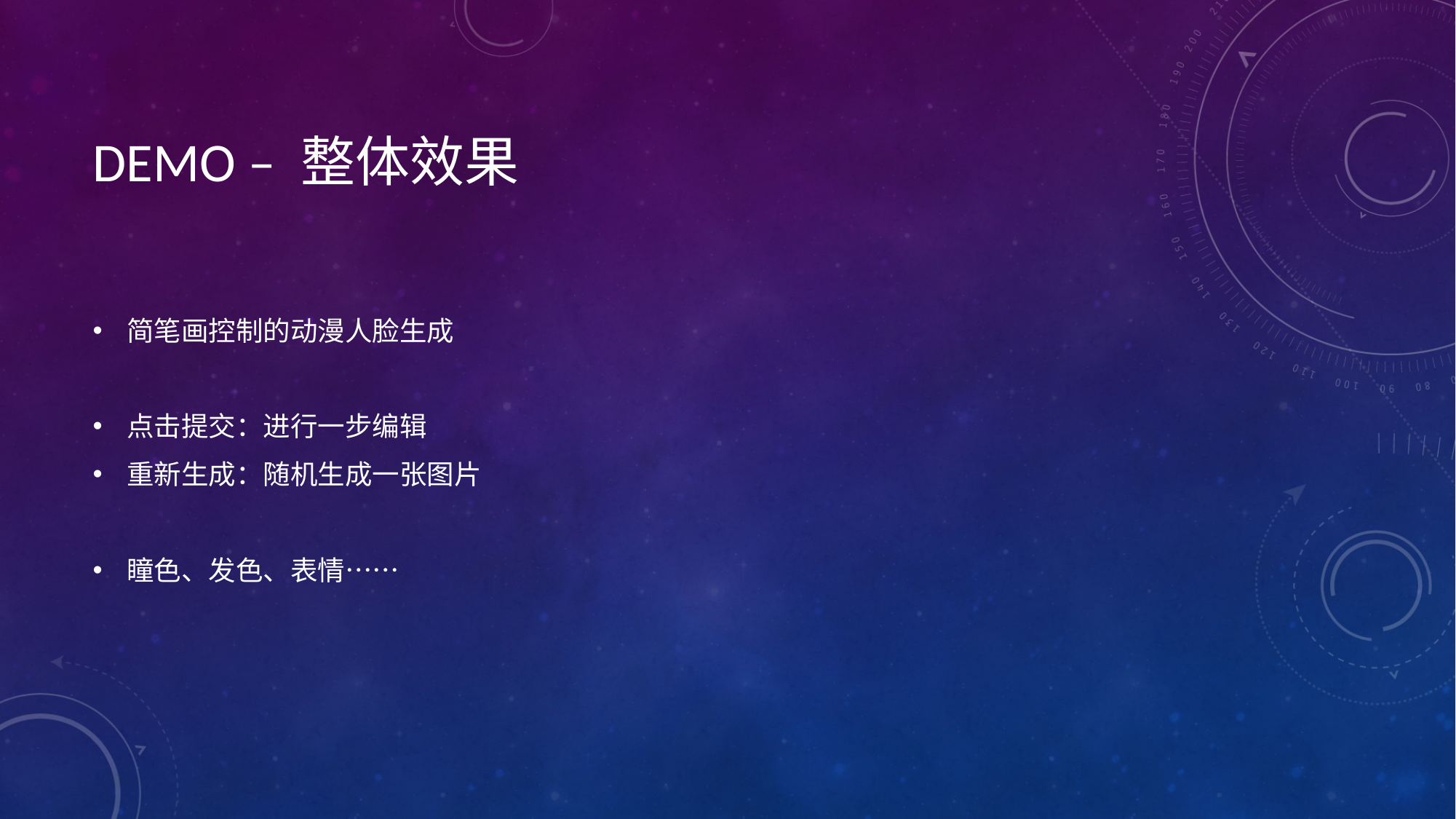

# Demo – 整体效果
简笔画控制的动漫人脸生成

点击提交：进行一步编辑
重新生成：随机生成一张图片

瞳色、发色、表情……